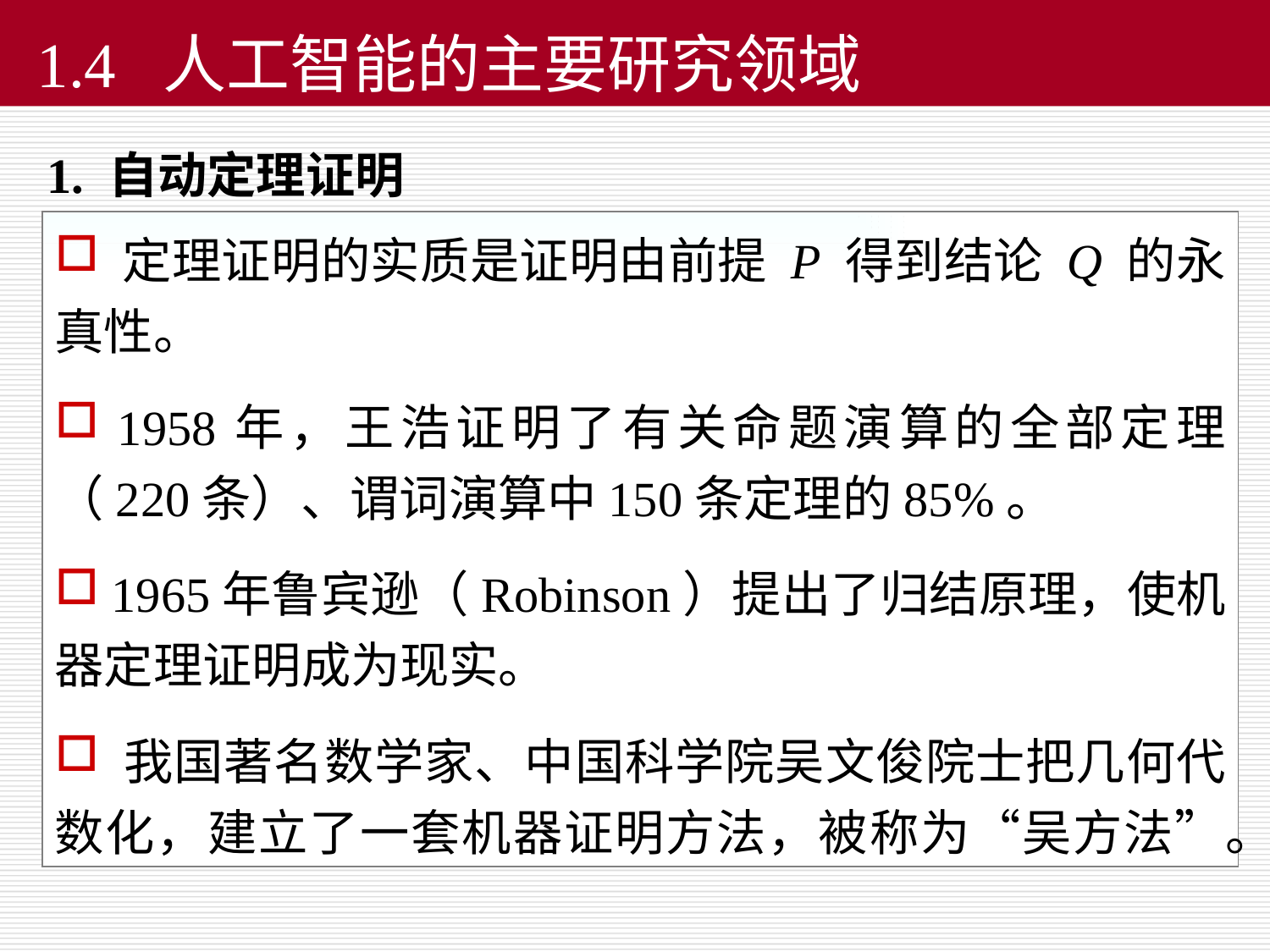

1.4  人工智能的主要研究领域
1. 自动定理证明

 定理证明的实质是证明由前提 P 得到结论 Q 的永真性。
 1958年，王浩证明了有关命题演算的全部定理（220条）、谓词演算中150条定理的85%。
 1965年鲁宾逊（Robinson）提出了归结原理，使机器定理证明成为现实。
 我国著名数学家、中国科学院吴文俊院士把几何代数化，建立了一套机器证明方法，被称为“吴方法”。
47